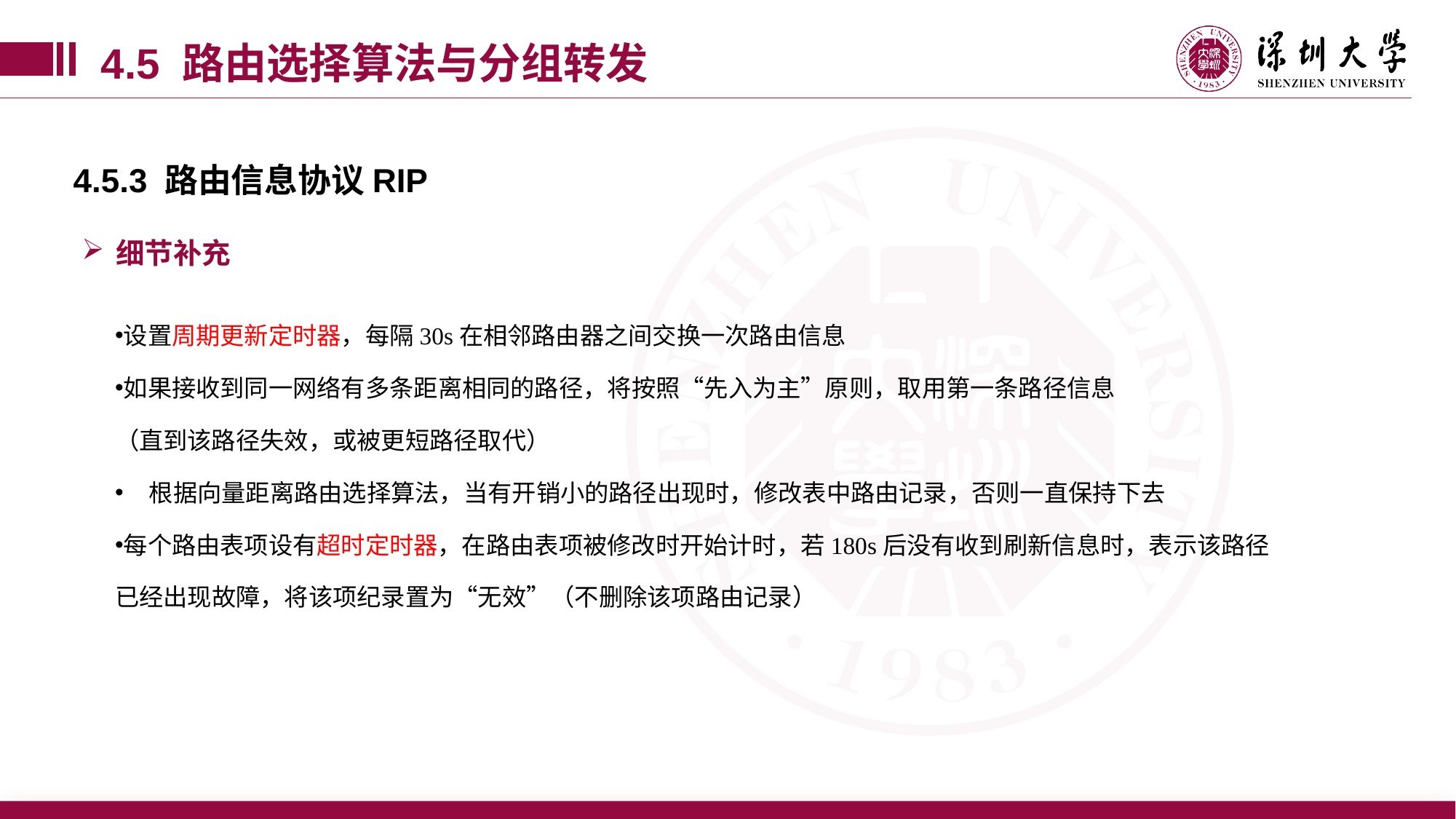

4.5 路由选择算法与分组转发

4.5.3 路由信息协议RIP
细节补充
设置周期更新定时器，每隔30s在相邻路由器之间交换一次路由信息
如果接收到同一网络有多条距离相同的路径，将按照“先入为主”原则，取用第一条路径信息
（直到该路径失效，或被更短路径取代）
根据向量距离路由选择算法，当有开销小的路径出现时，修改表中路由记录，否则一直保持下去
每个路由表项设有超时定时器，在路由表项被修改时开始计时，若180s后没有收到刷新信息时，表示该路径已经出现故障，将该项纪录置为“无效”（不删除该项路由记录）